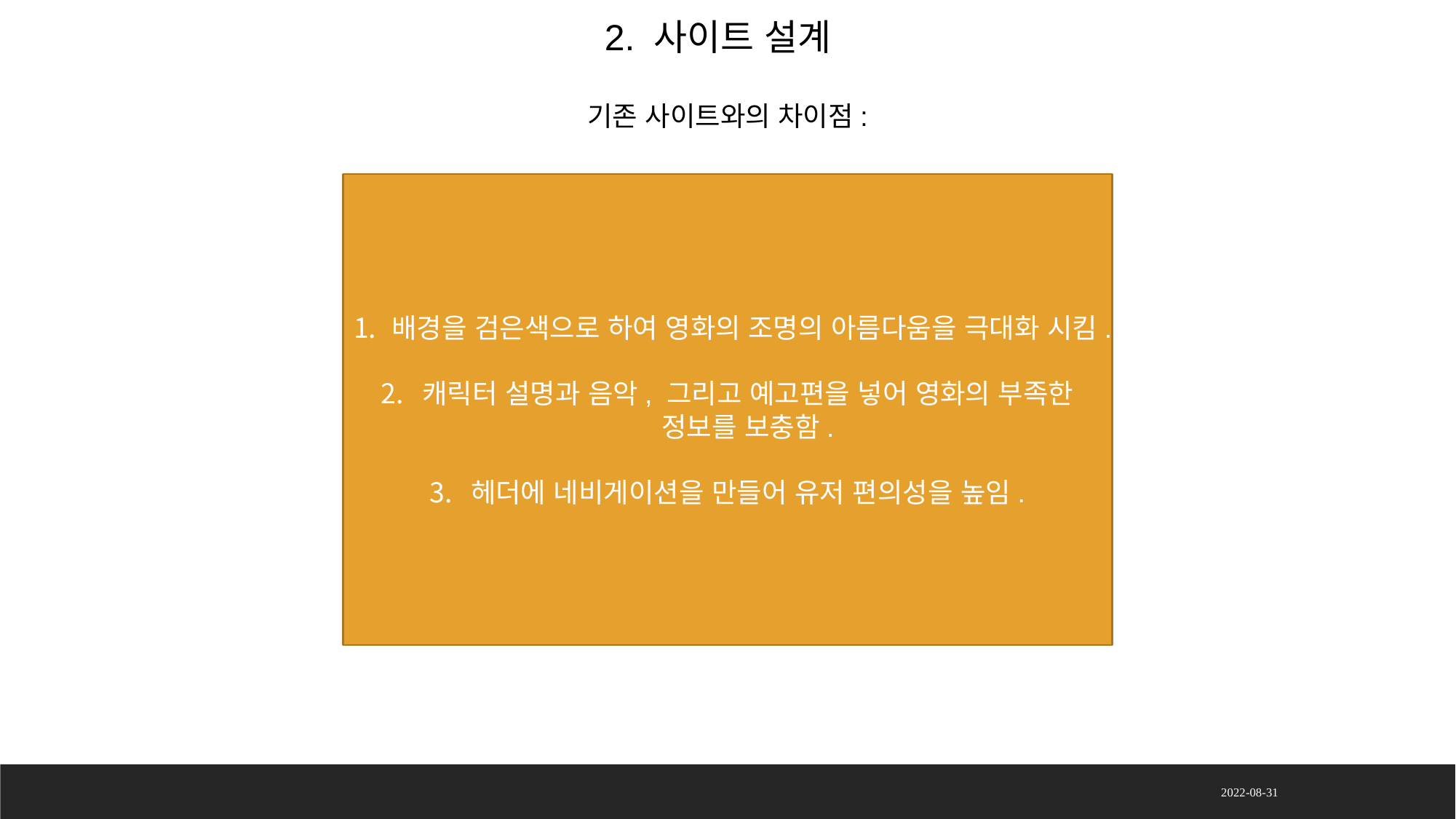

2. 사이트 설계
기존 사이트와의 차이점:
배경을 검은색으로 하여 영화의 조명의 아름다움을 극대화 시킴.

캐릭터 설명과 음악, 그리고 예고편을 넣어 영화의 부족한 정보를 보충함.

헤더에 네비게이션을 만들어 유저 편의성을 높임.
2022-08-31